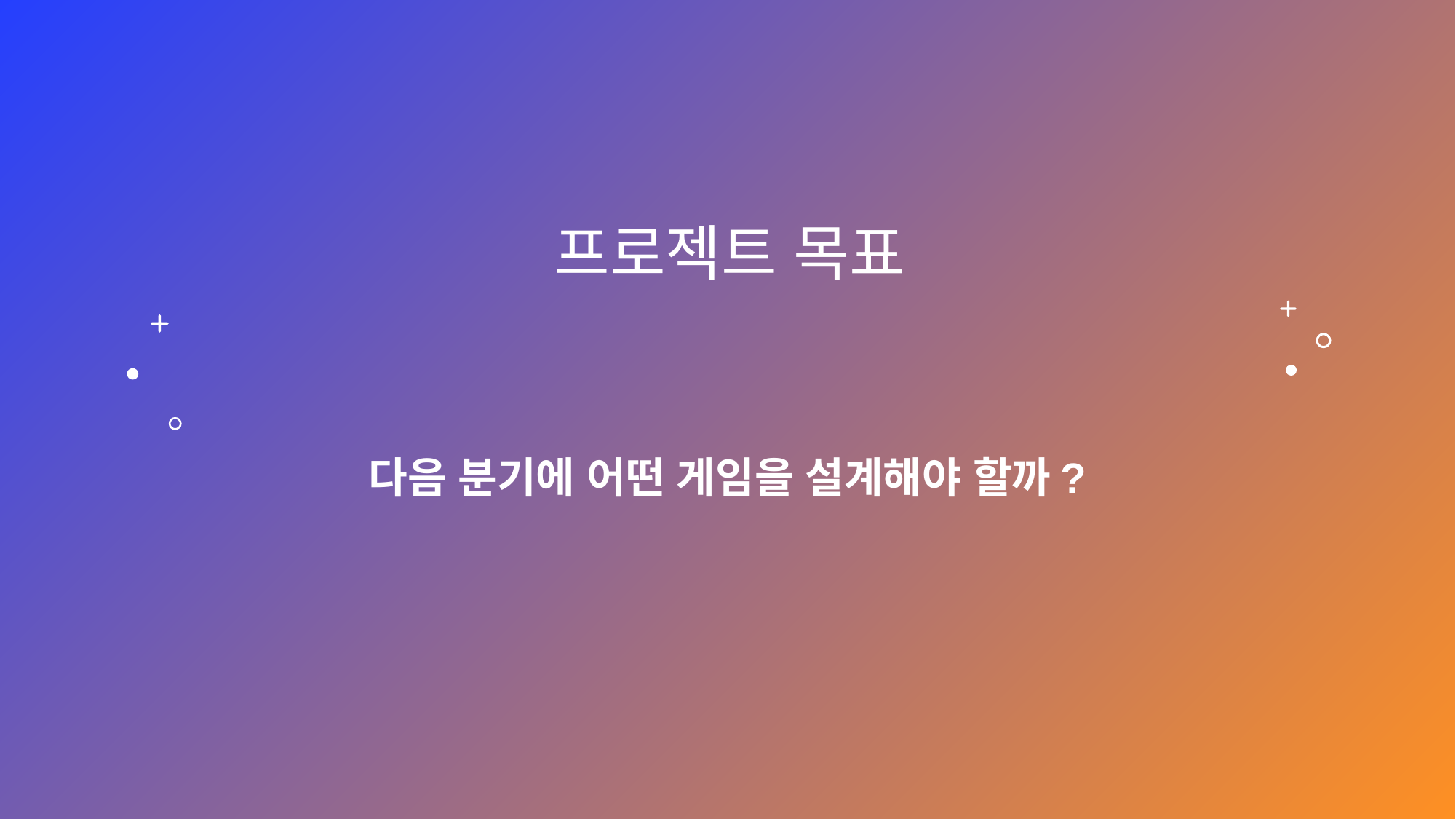

# 다음 분기에 어떤 게임을 설계해야 할까?
프로젝트 목표